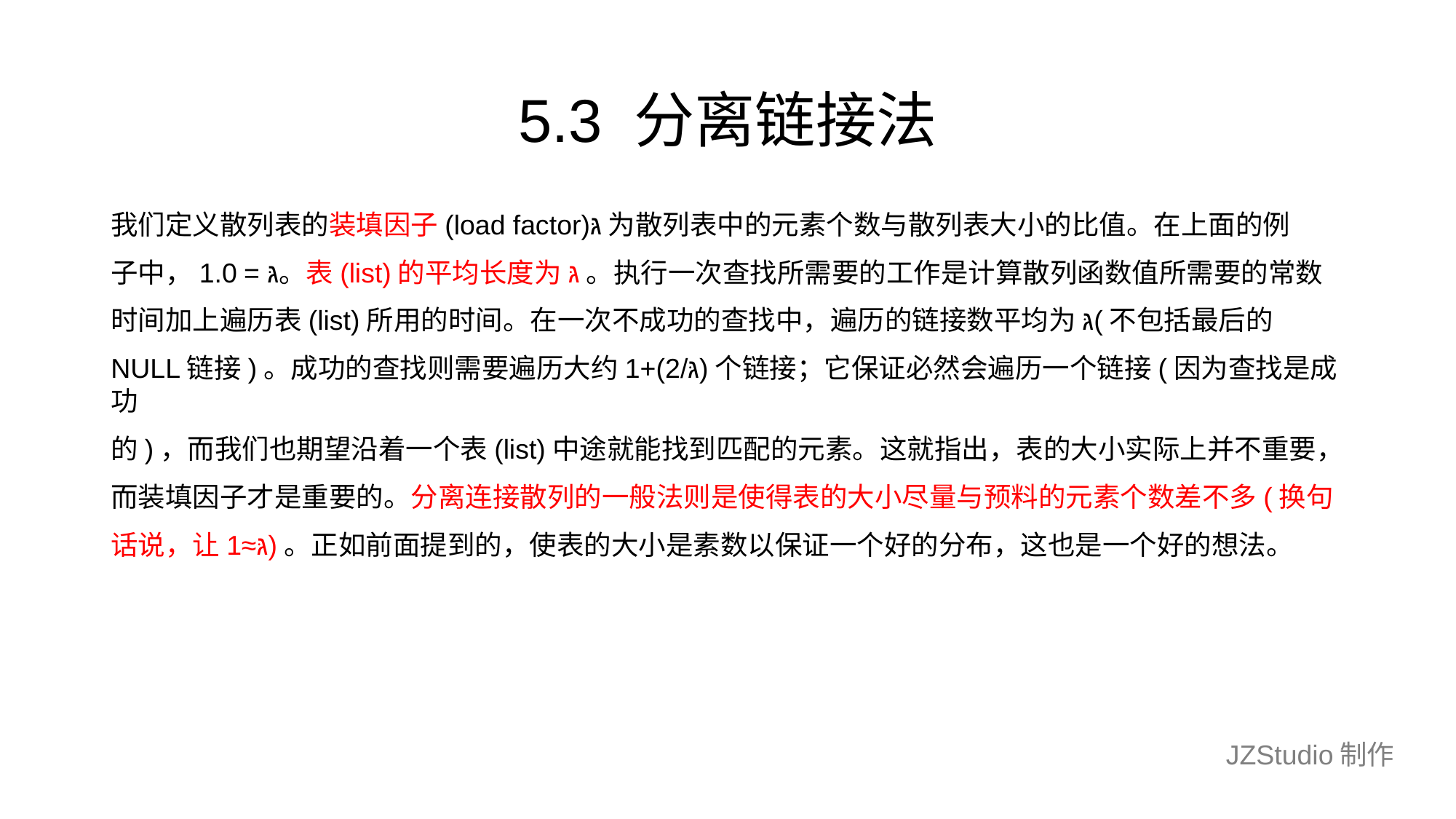

# 5.3 分离链接法
我们定义散列表的装填因子(load factor)גּ为散列表中的元素个数与散列表大小的比值。在上面的例
子中，גּ =1.0。表(list)的平均长度为גּ。执行一次查找所需要的工作是计算散列函数值所需要的常数
时间加上遍历表(list)所用的时间。在一次不成功的查找中，遍历的链接数平均为גּ(不包括最后的
NULL链接)。成功的查找则需要遍历大约1+(גּ/2)个链接；它保证必然会遍历一个链接(因为查找是成功
的)，而我们也期望沿着一个表(list)中途就能找到匹配的元素。这就指出，表的大小实际上并不重要，
而装填因子才是重要的。分离连接散列的一般法则是使得表的大小尽量与预料的元素个数差不多(换句
话说，让גּ≈1)。正如前面提到的，使表的大小是素数以保证一个好的分布，这也是一个好的想法。